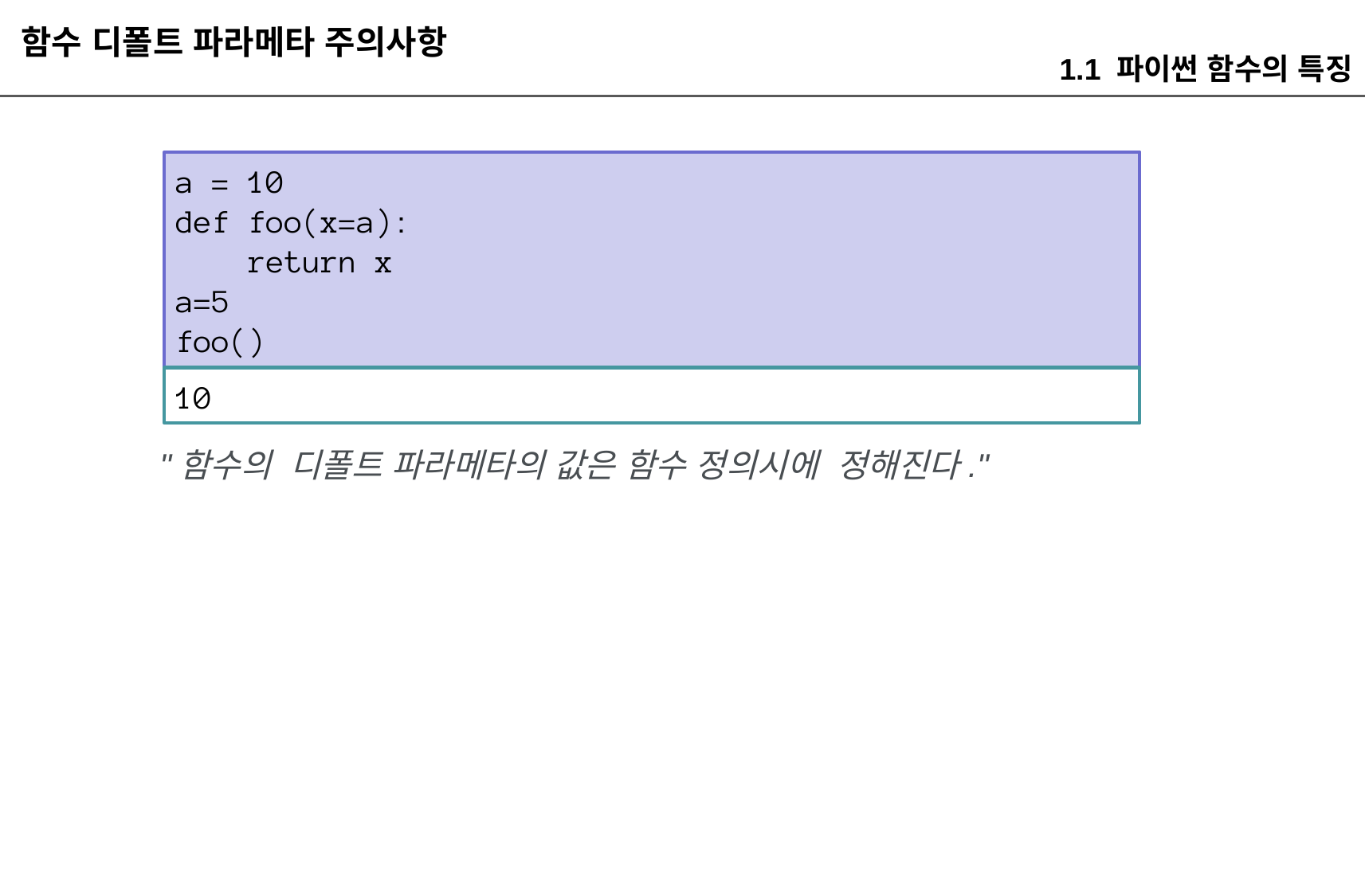

함수 디폴트 파라메타 주의사항
1.1 파이썬 함수의 특징
a = 10
def foo(x=a):
    return x
a=5
foo()
10
"함수의  디폴트 파라메타의 값은 함수 정의시에  정해진다."